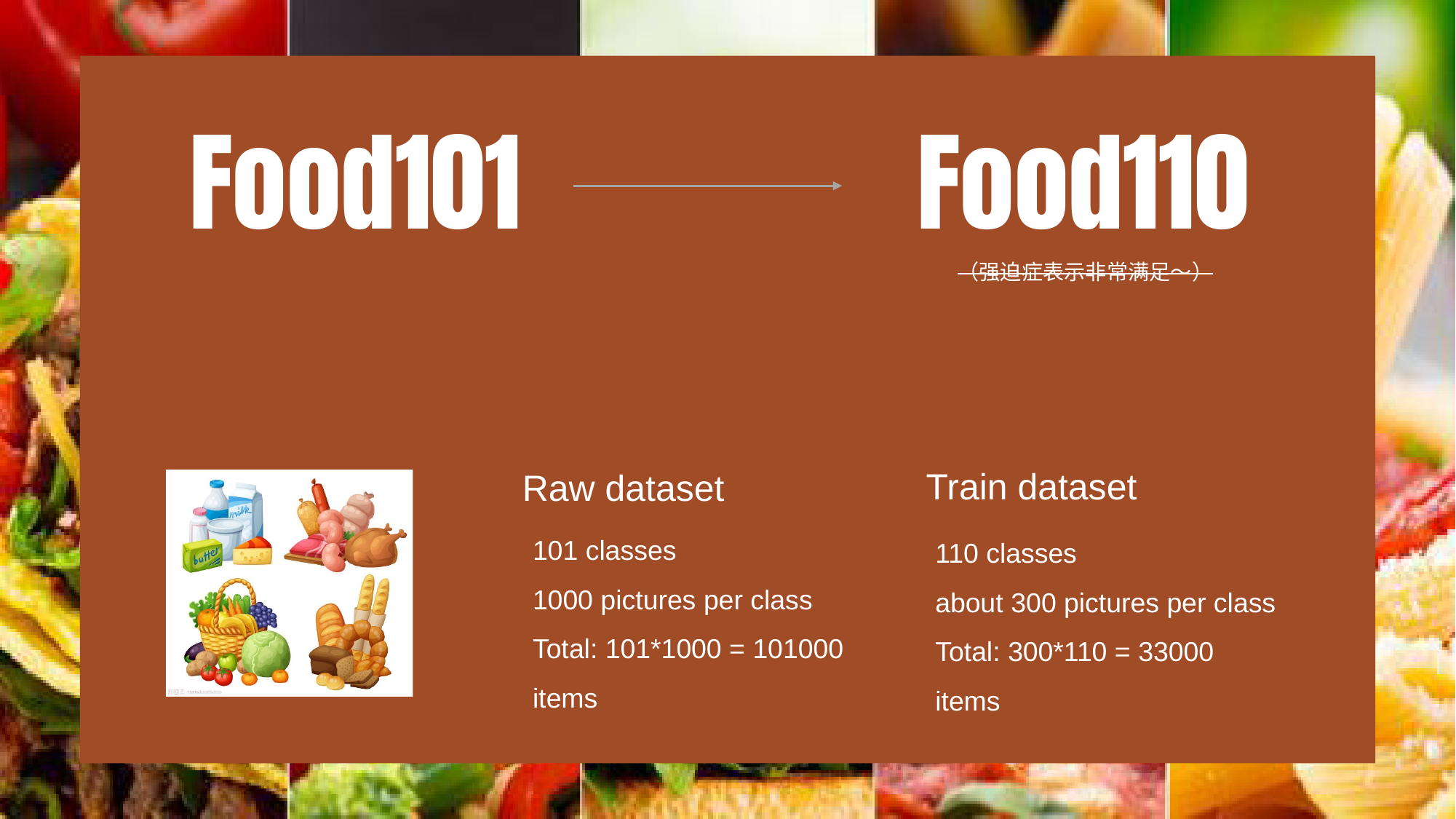

Food101
Food110
（强迫症表示非常满足～）
Train dataset
Raw dataset

101 classes
1000 pictures per class
Total: 101*1000 = 101000 items
110 classes
about 300 pictures per class
Total: 300*110 = 33000 items
.